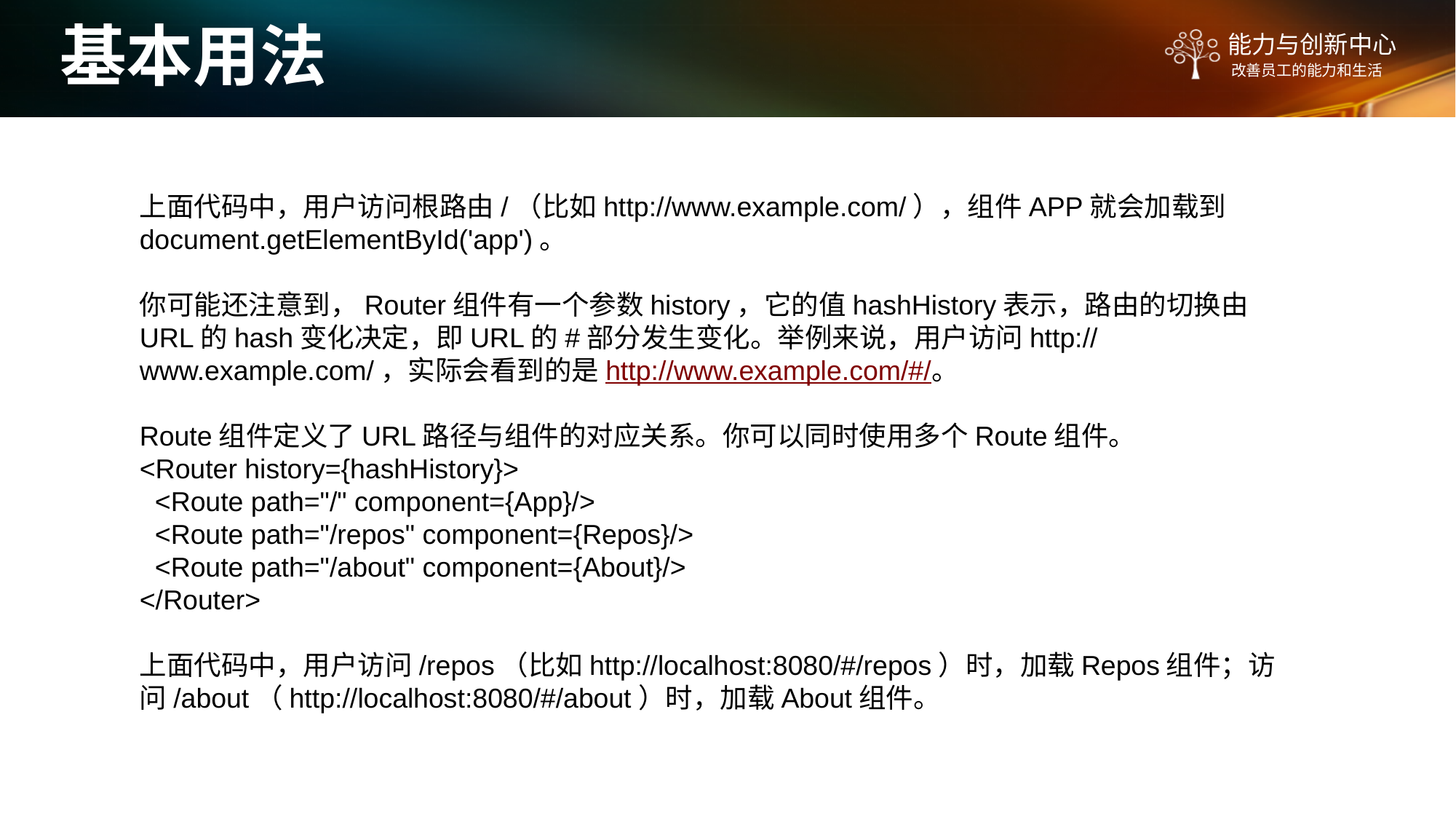

基本用法
上面代码中，用户访问根路由/（比如http://www.example.com/），组件APP就会加载到document.getElementById('app')。

你可能还注意到，Router组件有一个参数history，它的值hashHistory表示，路由的切换由URL的hash变化决定，即URL的#部分发生变化。举例来说，用户访问http://www.example.com/，实际会看到的是http://www.example.com/#/。

Route组件定义了URL路径与组件的对应关系。你可以同时使用多个Route组件。
<Router history={hashHistory}>
  <Route path="/" component={App}/>
  <Route path="/repos" component={Repos}/>
  <Route path="/about" component={About}/>
</Router>

上面代码中，用户访问/repos（比如http://localhost:8080/#/repos）时，加载Repos组件；访问/about（http://localhost:8080/#/about）时，加载About组件。